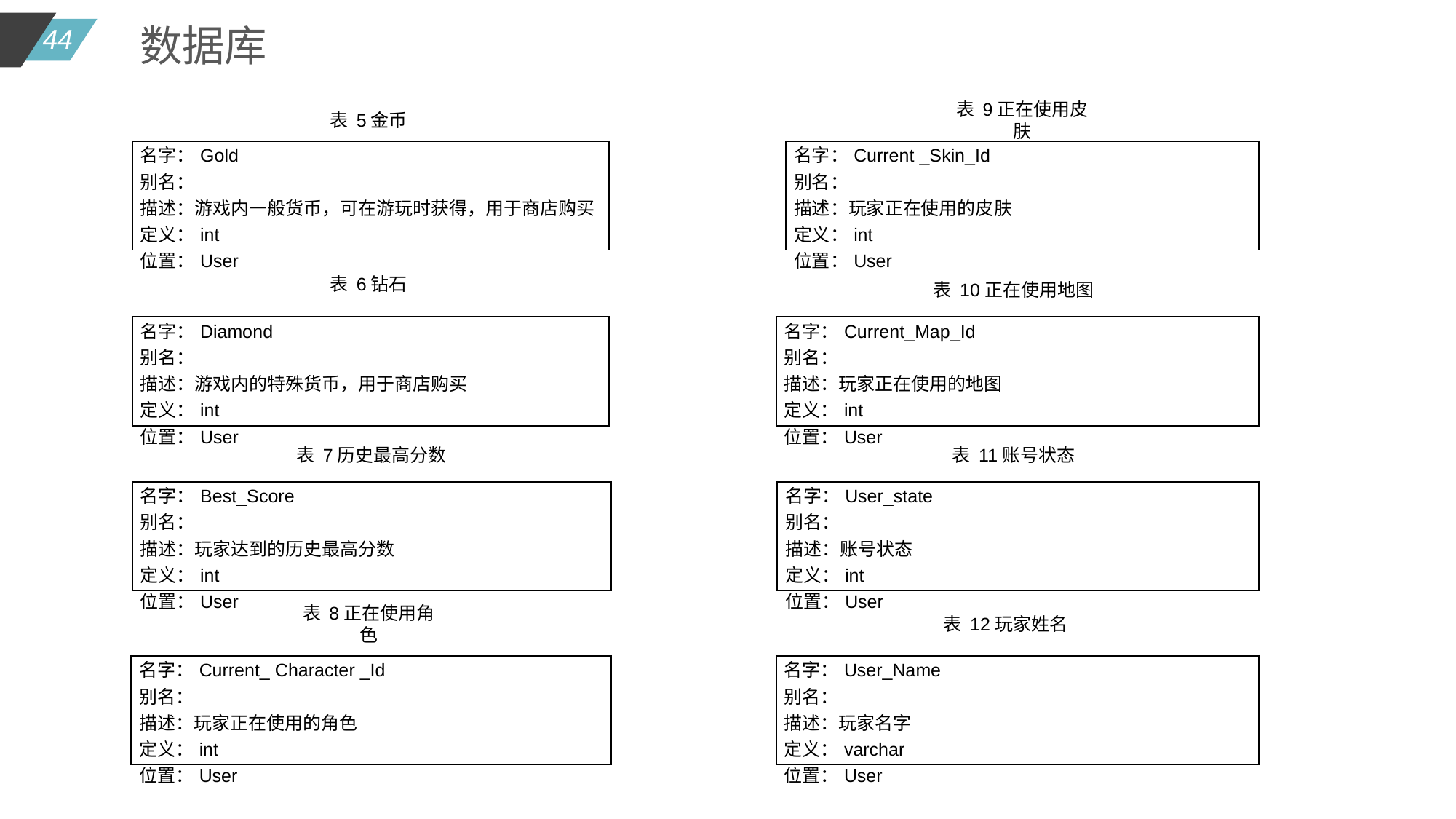

数据库
表 5金币
表 9正在使用皮肤
| 名字：Gold 别名： 描述：游戏内一般货币，可在游玩时获得，用于商店购买 定义：int 位置：User |
| --- |
| 名字：Current \_Skin\_Id 别名： 描述：玩家正在使用的皮肤 定义：int 位置：User |
| --- |
表 6钻石
表 10正在使用地图
| 名字：Diamond 别名： 描述：游戏内的特殊货币，用于商店购买 定义：int 位置：User |
| --- |
| 名字：Current\_Map\_Id 别名： 描述：玩家正在使用的地图 定义：int 位置：User |
| --- |
表 7历史最高分数
表 11账号状态
| 名字：Best\_Score 别名： 描述：玩家达到的历史最高分数 定义：int 位置：User |
| --- |
| 名字：User\_state 别名： 描述：账号状态 定义：int 位置：User |
| --- |
表 12玩家姓名
表 8正在使用角色
| 名字：Current\_ Character \_Id 别名： 描述：玩家正在使用的角色 定义：int 位置：User |
| --- |
| 名字：User\_Name 别名： 描述：玩家名字 定义：varchar 位置：User |
| --- |